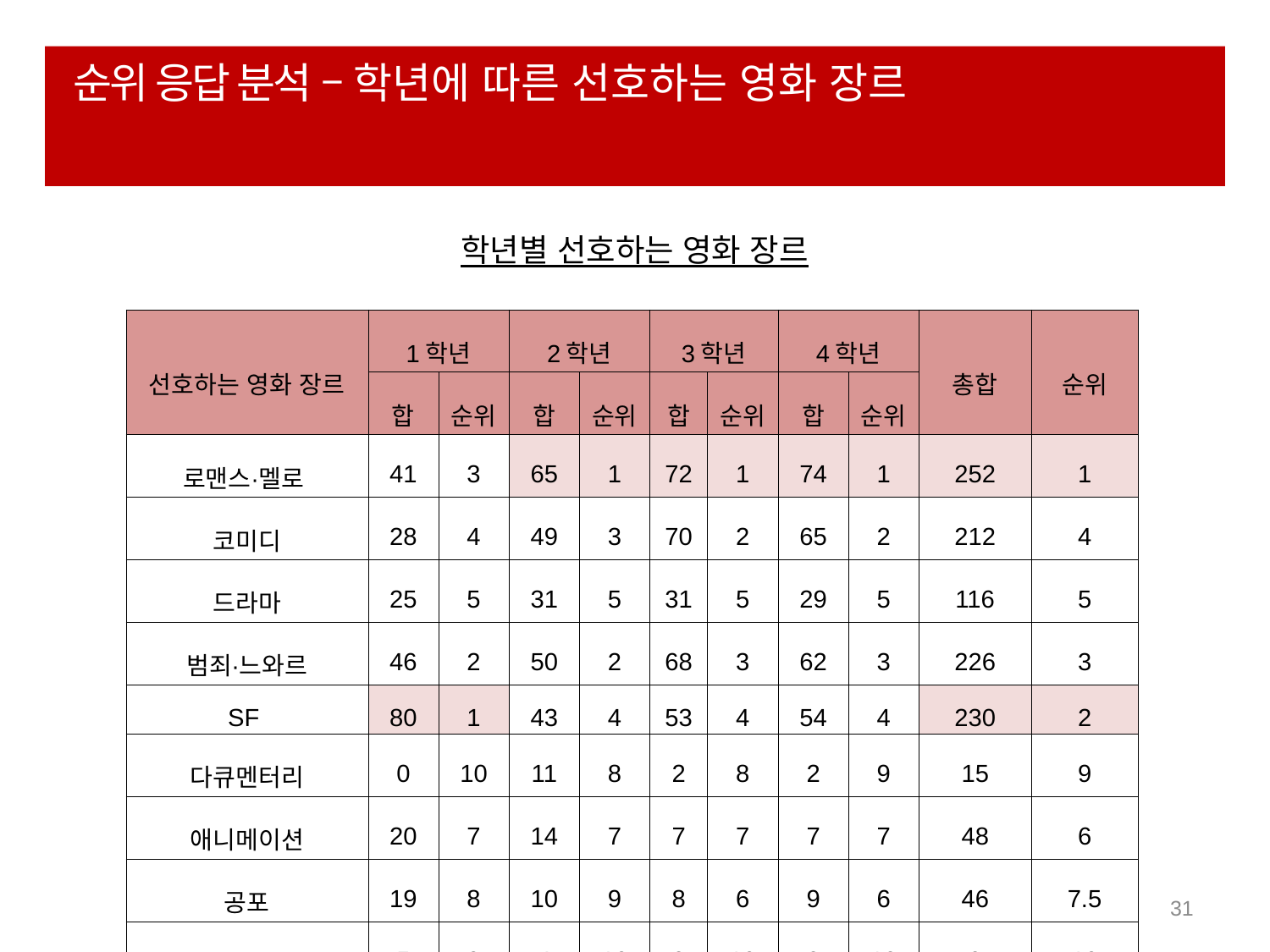

# 순위 응답 분석 – 학년에 따른 선호하는 영화 장르
학년별 선호하는 영화 장르
| 선호하는 영화 장르 | 1학년 |  | 2학년 |  | 3학년 |  | 4학년 |  | 총합 | 순위 |
| --- | --- | --- | --- | --- | --- | --- | --- | --- | --- | --- |
|  | 합 | 순위 | 합 | 순위 | 합 | 순위 | 합 | 순위 |  |  |
| 로맨스∙멜로 | 41 | 3 | 65 | 1 | 72 | 1 | 74 | 1 | 252 | 1 |
| 코미디 | 28 | 4 | 49 | 3 | 70 | 2 | 65 | 2 | 212 | 4 |
| 드라마 | 25 | 5 | 31 | 5 | 31 | 5 | 29 | 5 | 116 | 5 |
| 범죄∙느와르 | 46 | 2 | 50 | 2 | 68 | 3 | 62 | 3 | 226 | 3 |
| SF | 80 | 1 | 43 | 4 | 53 | 4 | 54 | 4 | 230 | 2 |
| 다큐멘터리 | 0 | 10 | 11 | 8 | 2 | 8 | 2 | 9 | 15 | 9 |
| 애니메이션 | 20 | 7 | 14 | 7 | 7 | 7 | 7 | 7 | 48 | 6 |
| 공포 | 19 | 8 | 10 | 9 | 8 | 6 | 9 | 6 | 46 | 7.5 |
| 독립영화 | 5 | 9 | 4 | 10 | 0 | 10 | 0 | 10 | 9 | 10 |
| 기타 | 24 | 6 | 17 | 6 | 1 | 9 | 4 | 8 | 46 | 7.5 |
31
알 수 없는 작성자 님의 이 사진에는 CC BY-SA 라이선스가 적용됩니다.